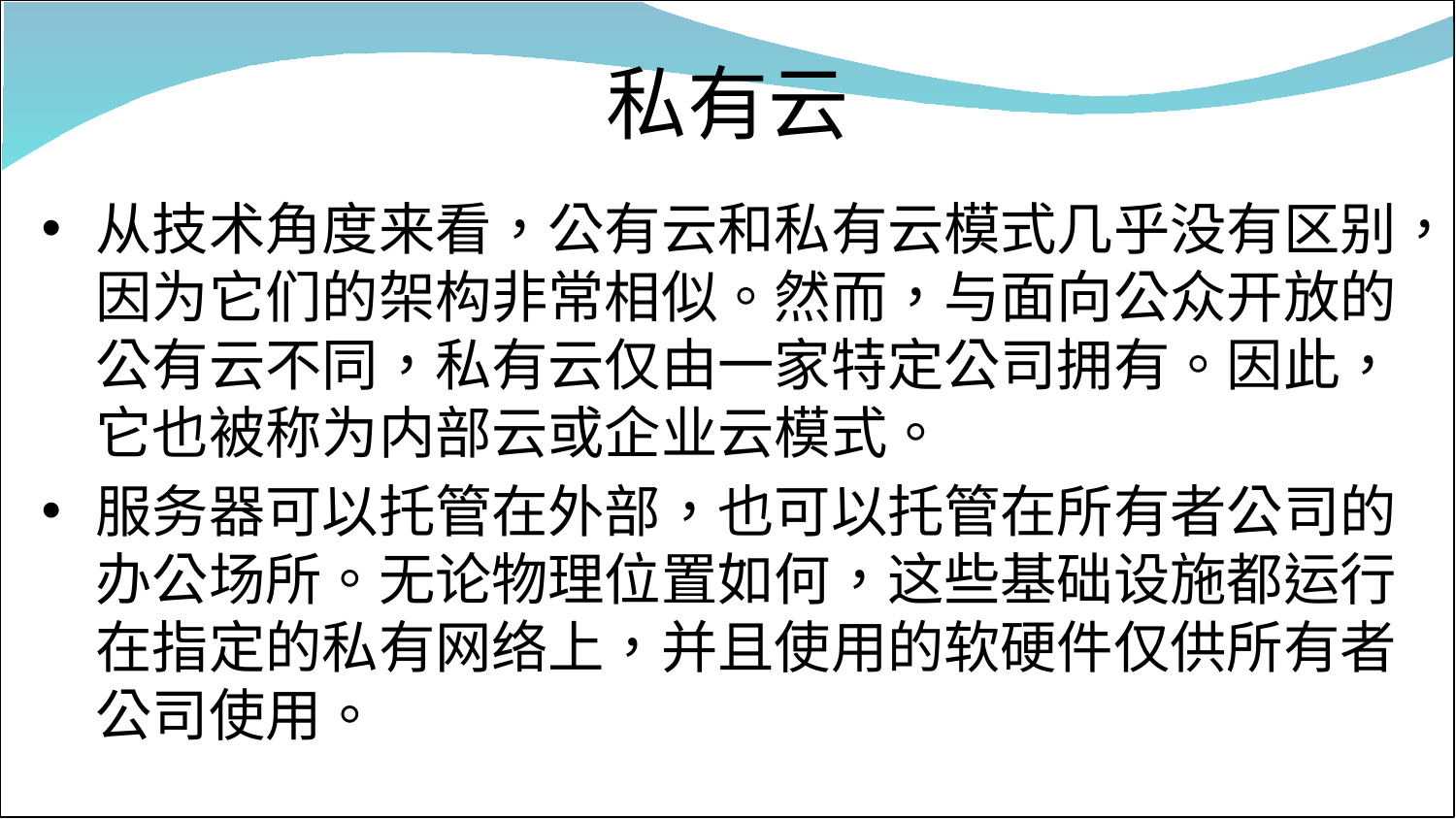

# 私有云
从技术角度来看，公有云和私有云模式几乎没有区别，因为它们的架构非常相似。然而，与面向公众开放的公有云不同，私有云仅由一家特定公司拥有。因此，它也被称为内部云或企业云模式。
服务器可以托管在外部，也可以托管在所有者公司的办公场所。无论物理位置如何，这些基础设施都运行在指定的私有网络上，并且使用的软硬件仅供所有者公司使用。